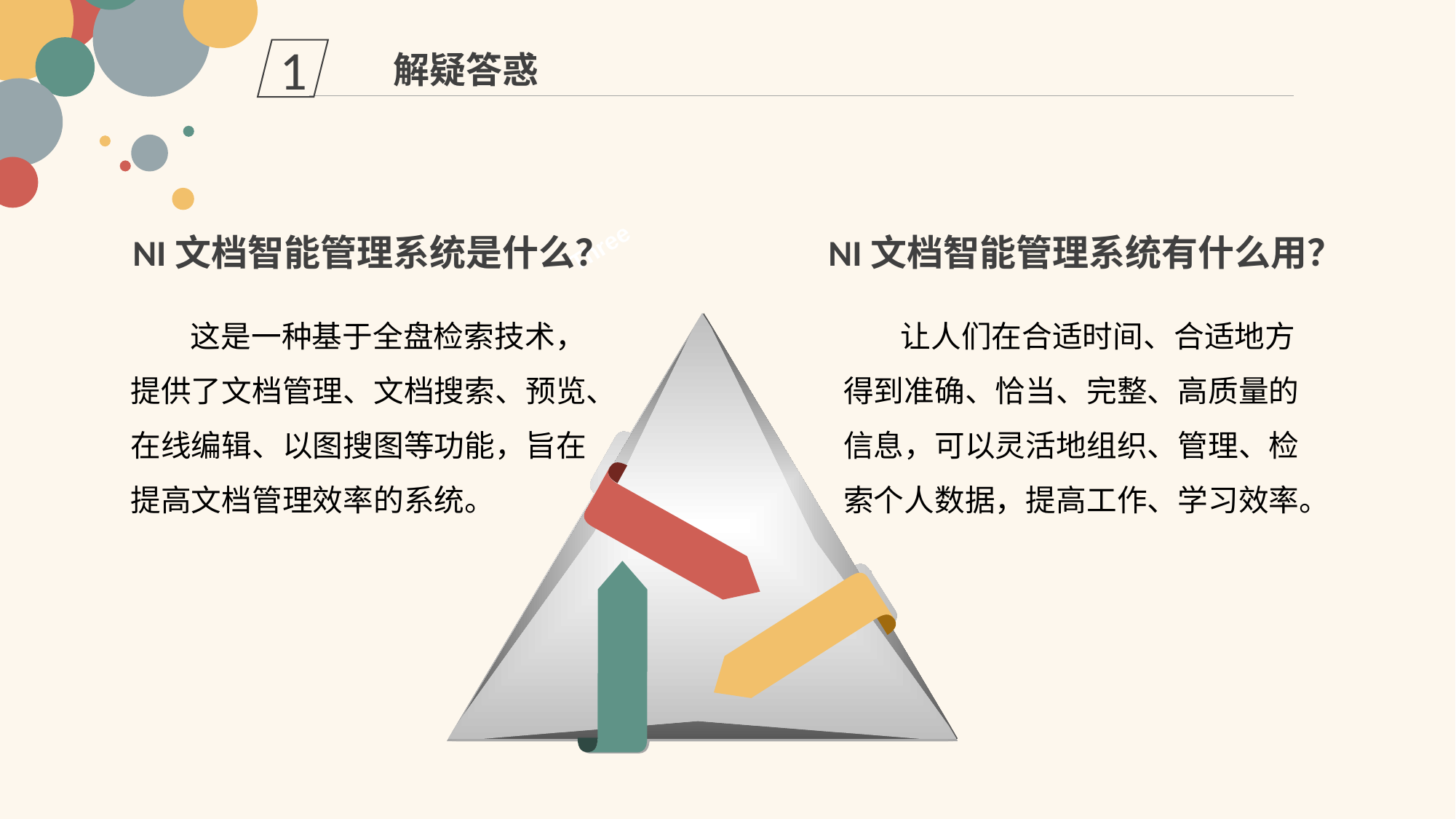

1
解疑答惑
NI文档智能管理系统是什么？
NI文档智能管理系统有什么用？
Three
        这是一种基于全盘检索技术，提供了文档管理、文档搜索、预览、在线编辑、以图搜图等功能，旨在提高文档管理效率的系统。
    让人们在合适时间、合适地方得到准确、恰当、完整、高质量的信息，可以灵活地组织、管理、检索个人数据，提高工作、学习效率。